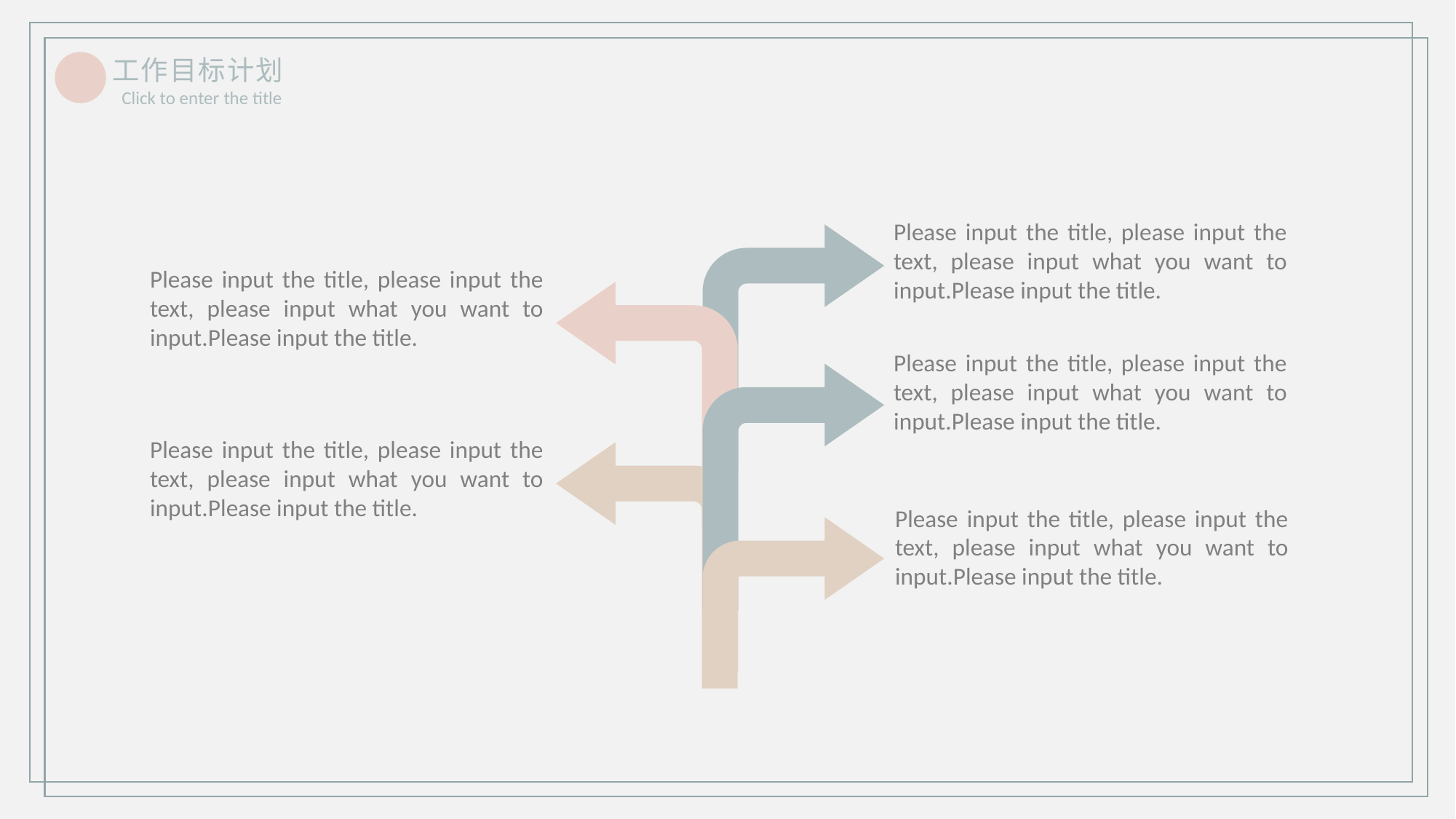

工作目标计划Click to enter the title

Please input the title, please input the text, please input what you want to input.Please input the title.

Please input the title, please input the text, please input what you want to input.Please input the title.
Please input the title, please input the text, please input what you want to input.Please input the title.
Please input the title, please input the text, please input what you want to input.Please input the title.
Please input the title, please input the text, please input what you want to input.Please input the title.